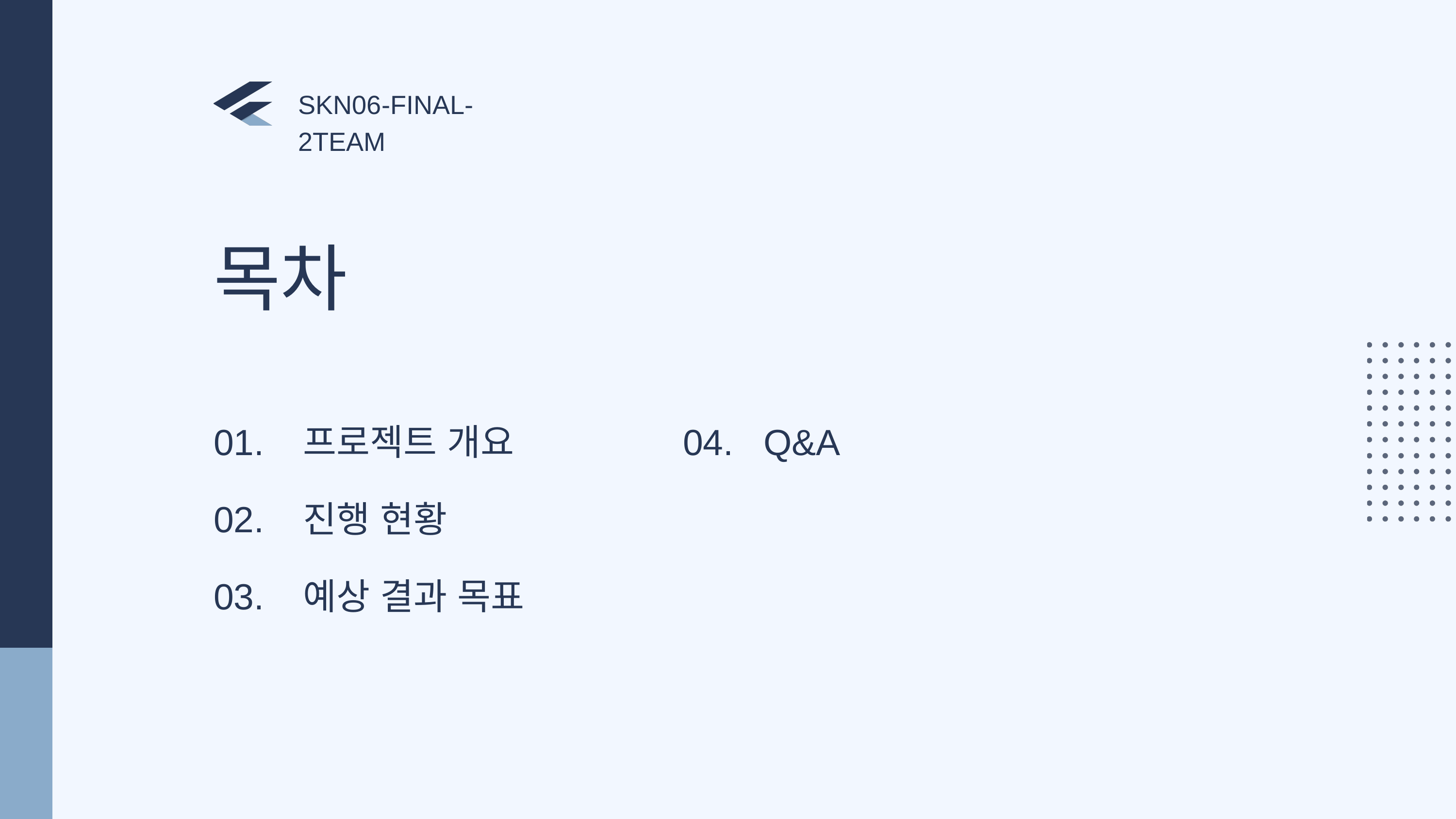

SKN06-FINAL-2TEAM
목차

01.   프로젝트 개요
04.   Q&A
02.   진행 현황
03.   예상 결과 목표